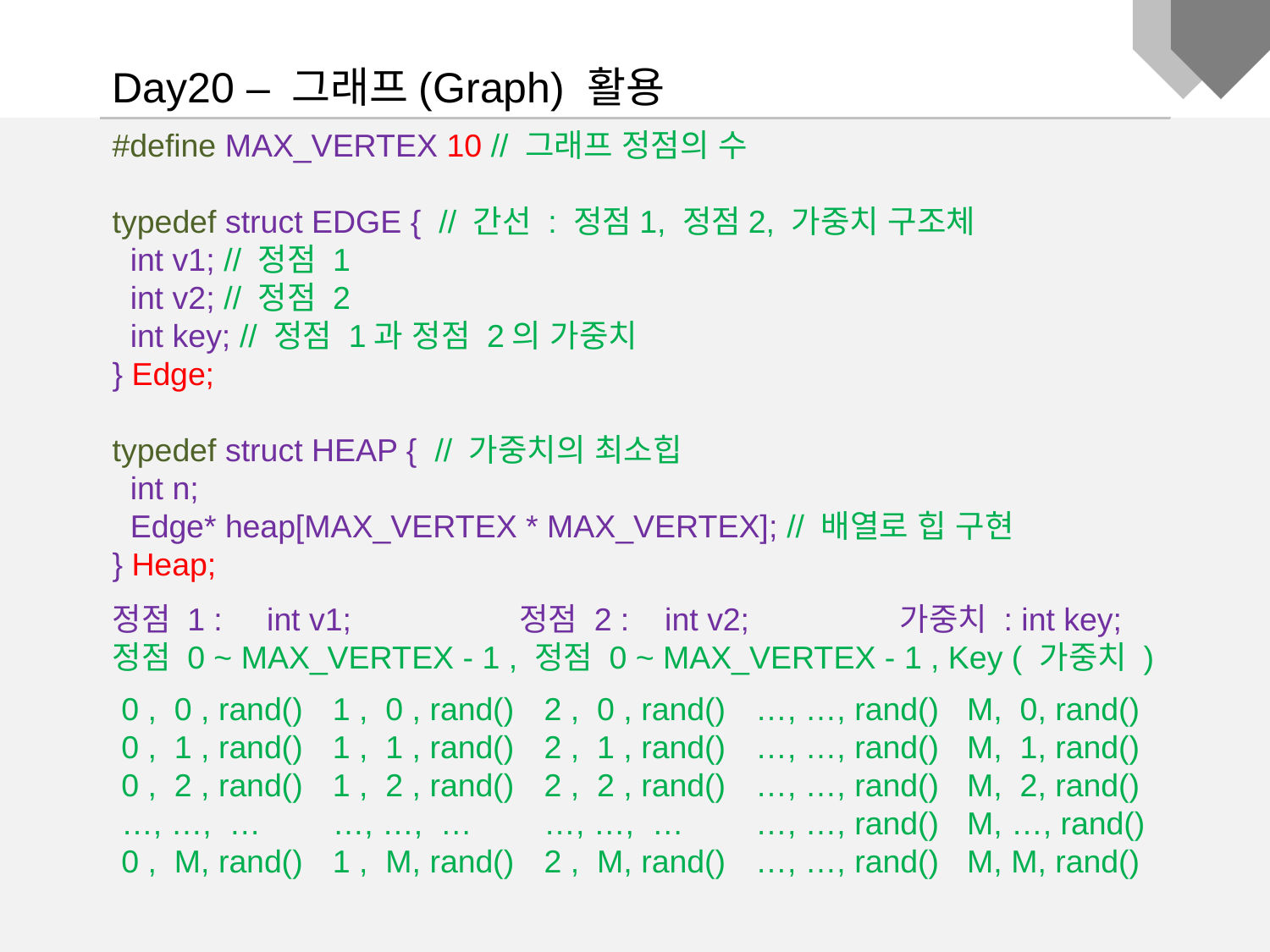

Day20 – 그래프(Graph) 활용
#define MAX_VERTEX 10 // 그래프 정점의 수

typedef struct EDGE {  // 간선 : 정점1, 정점2, 가중치 구조체
  int v1; // 정점 1
  int v2; // 정점 2
  int key; // 정점 1과 정점 2의 가중치
} Edge;

typedef struct HEAP {  // 가중치의 최소힙
  int n;
  Edge* heap[MAX_VERTEX * MAX_VERTEX]; // 배열로 힙 구현
} Heap;
정점 1 :     int v1;                  정점 2 :    int v2;                가중치 : int key;
정점 0 ~ MAX_VERTEX - 1 , 정점 0 ~ MAX_VERTEX - 1 , Key ( 가중치 )
 0 ,  0 , rand()
 0 ,  1 , rand()
 0 ,  2 , rand()
 …, …,  …
 0 ,  M, rand()
 1 ,  0 , rand()
 1 ,  1 , rand()
 1 ,  2 , rand()
 …, …,  …
 1 ,  M, rand()
 2 ,  0 , rand()
 2 ,  1 , rand()
 2 ,  2 , rand()
 …, …,  …
 2 ,  M, rand()
 …, …, rand()
 …, …, rand()
 …, …, rand()
 …, …, rand()
 …, …, rand()
 M,  0, rand()
 M,  1, rand()
 M,  2, rand()
 M, …, rand()
 M, M, rand()